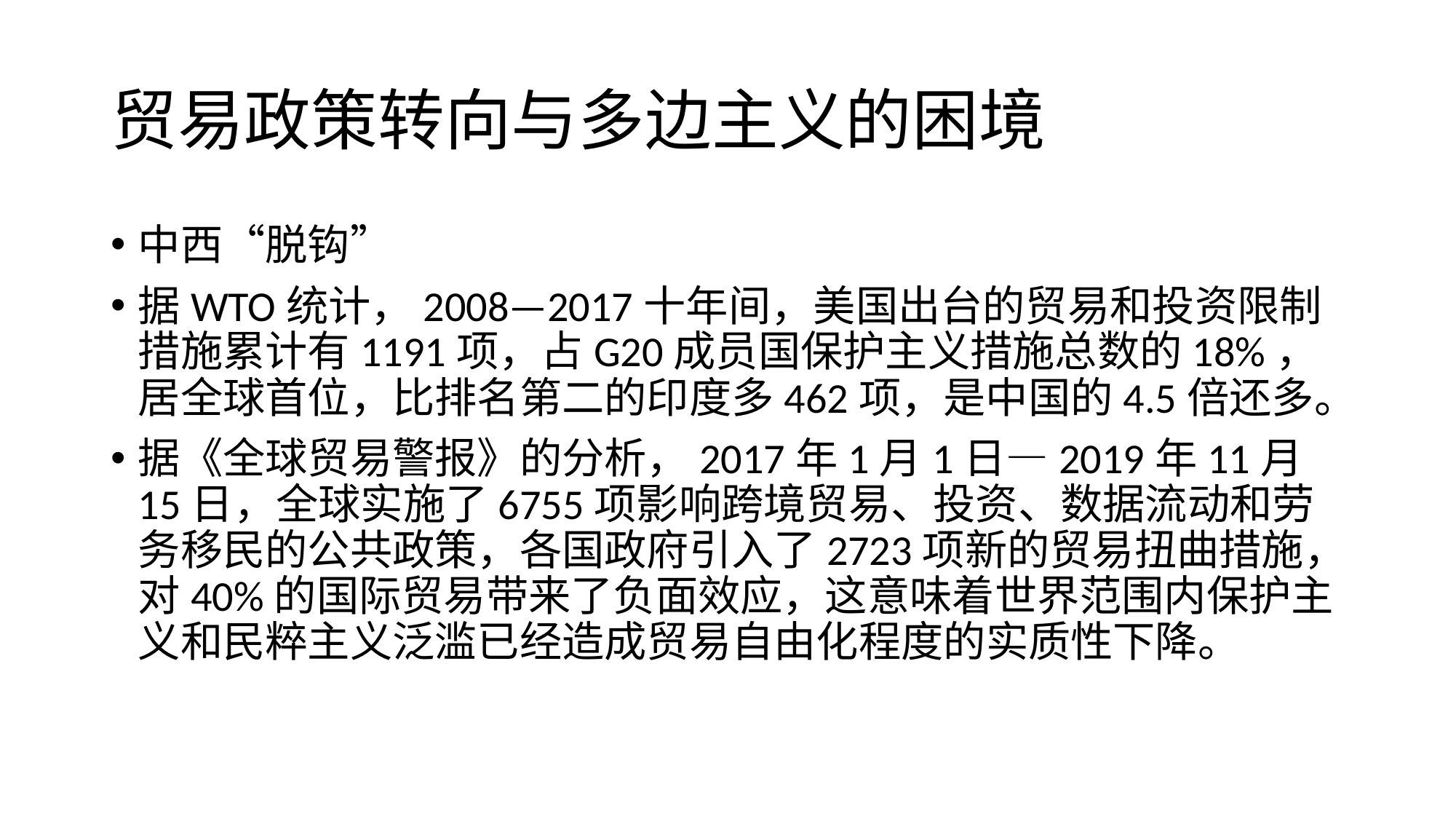

# 贸易政策转向与多边主义的困境
中西“脱钩”
据WTO统计，2008—2017十年间，美国出台的贸易和投资限制措施累计有1191项，占G20成员国保护主义措施总数的18%，居全球首位，比排名第二的印度多462项，是中国的4.5倍还多。
据《全球贸易警报》的分析，2017年1月1日—2019年11月15日，全球实施了6755项影响跨境贸易、投资、数据流动和劳务移民的公共政策，各国政府引入了2723项新的贸易扭曲措施，对40%的国际贸易带来了负面效应，这意味着世界范围内保护主义和民粹主义泛滥已经造成贸易自由化程度的实质性下降。